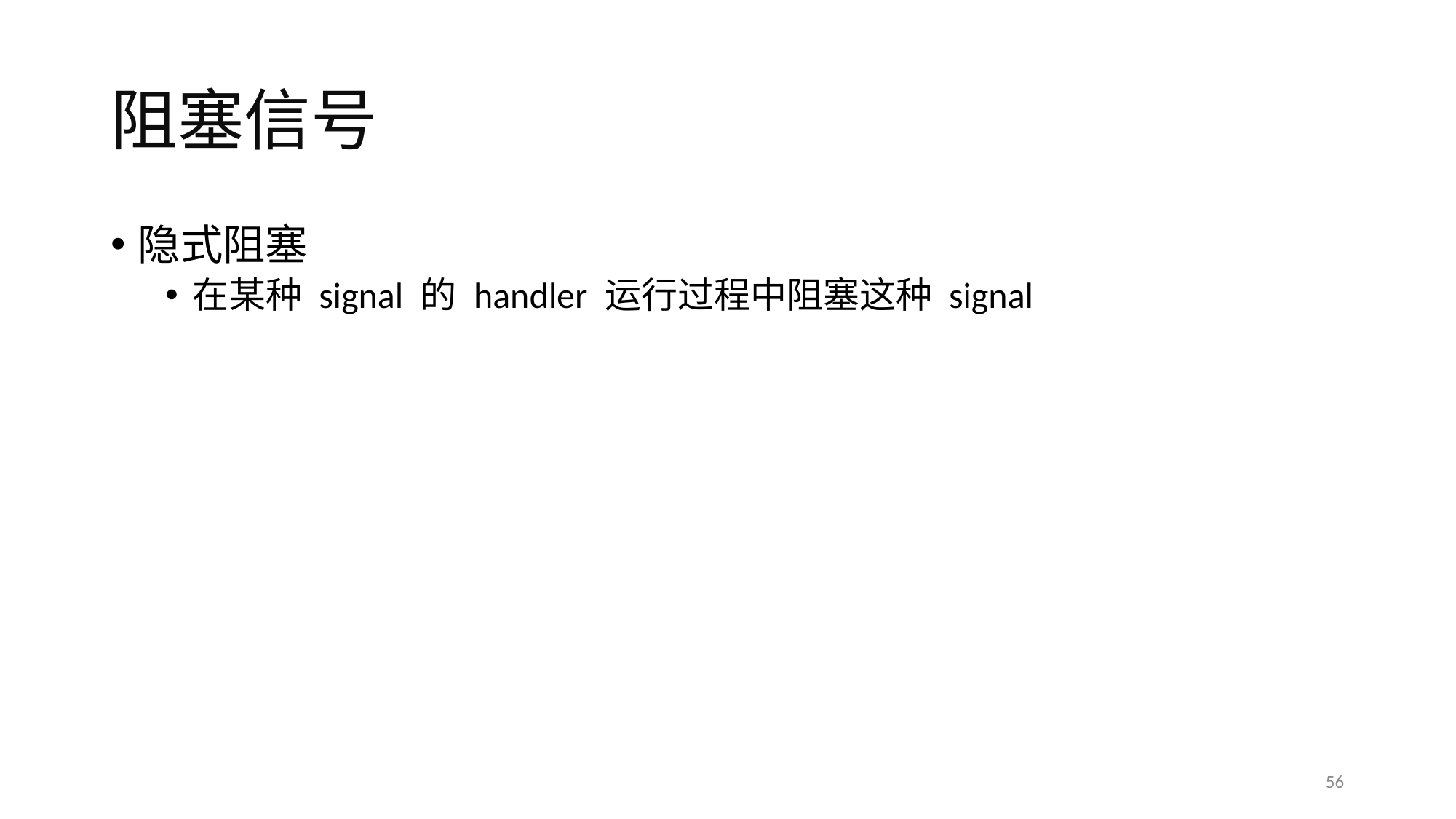

# 阻塞信号
隐式阻塞
在某种 signal 的 handler 运行过程中阻塞这种 signal
56